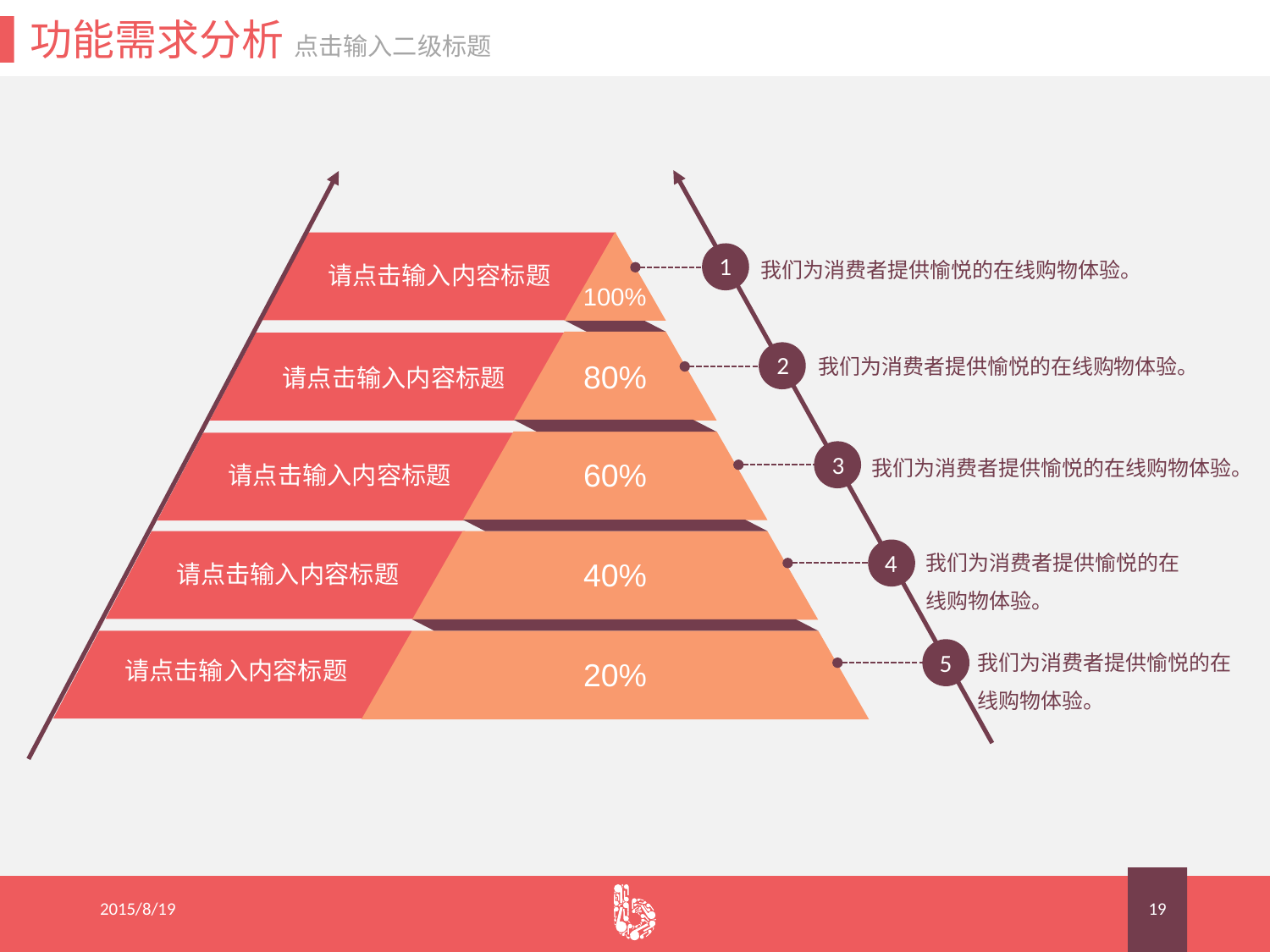

功能需求分析 点击输入二级标题

100%

80%

60%

40%

20%

我们为消费者提供愉悦的在线购物体验。
我们为消费者提供愉悦的在线购物体验。
我们为消费者提供愉悦的在线购物体验。
我们为消费者提供愉悦的在线购物体验。
我们为消费者提供愉悦的在线购物体验。

1
请点击输入内容标题
请点击输入内容标题
请点击输入内容标题
请点击输入内容标题
请点击输入内容标题

2

3

4

5
2015/8/19
19